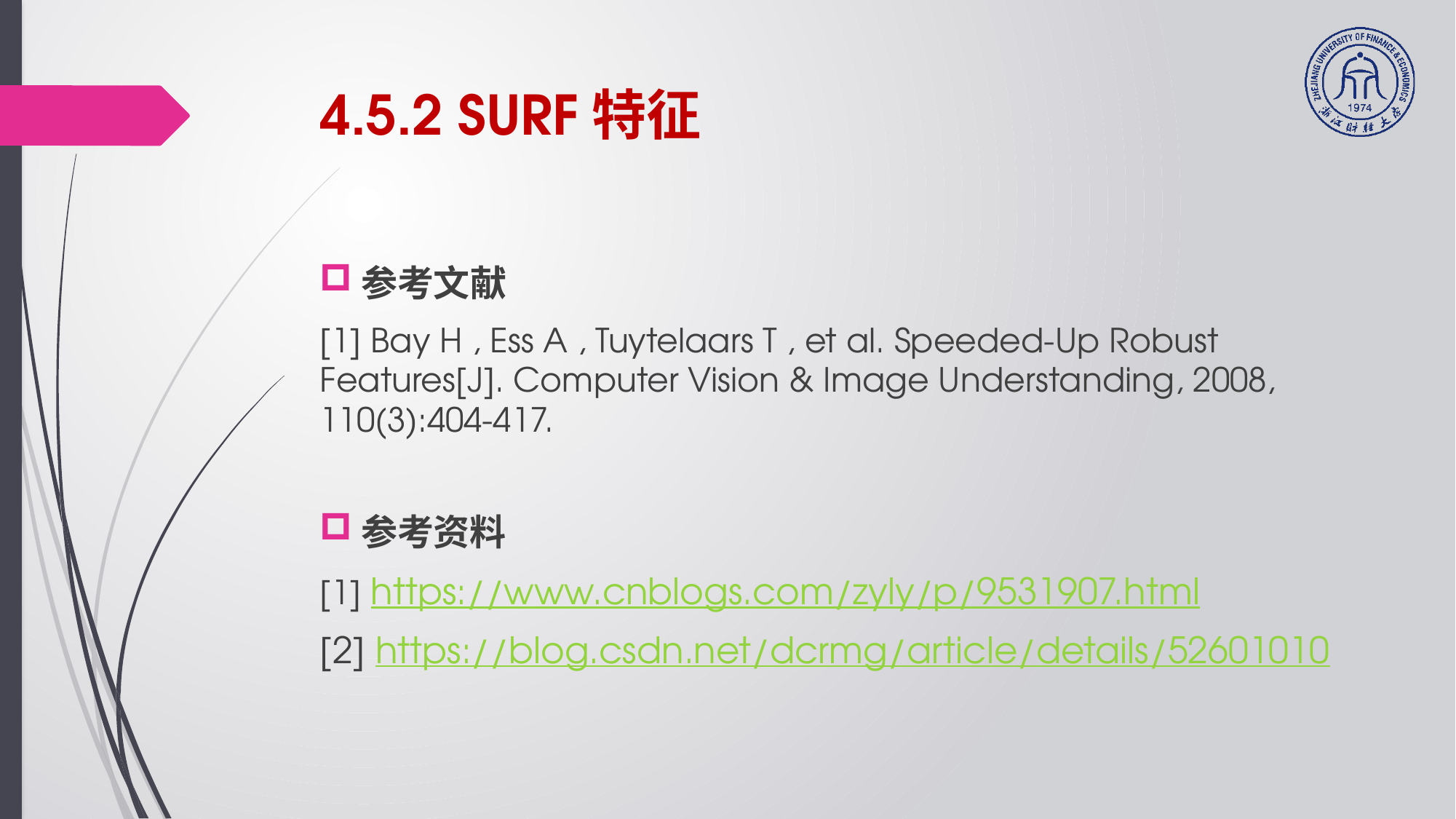

# 4.5.2 SURF特征
参考文献
[1] Bay H , Ess A , Tuytelaars T , et al. Speeded-Up Robust Features[J]. Computer Vision & Image Understanding, 2008, 110(3):404-417.

参考资料
[1] https://www.cnblogs.com/zyly/p/9531907.html
[2] https://blog.csdn.net/dcrmg/article/details/52601010